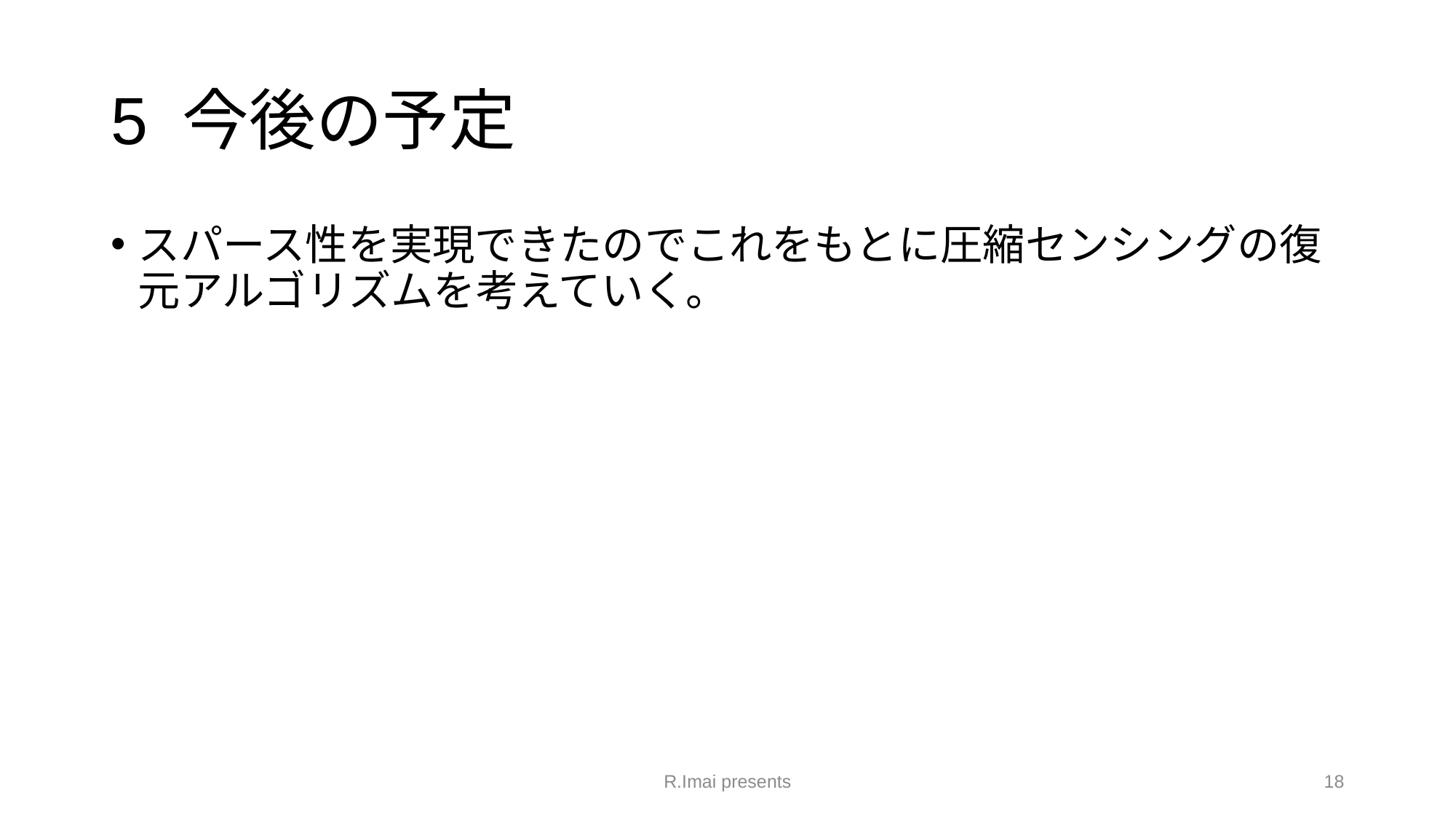

# 5 今後の予定
スパース性を実現できたのでこれをもとに圧縮センシングの復元アルゴリズムを考えていく。

R.Imai presents
18